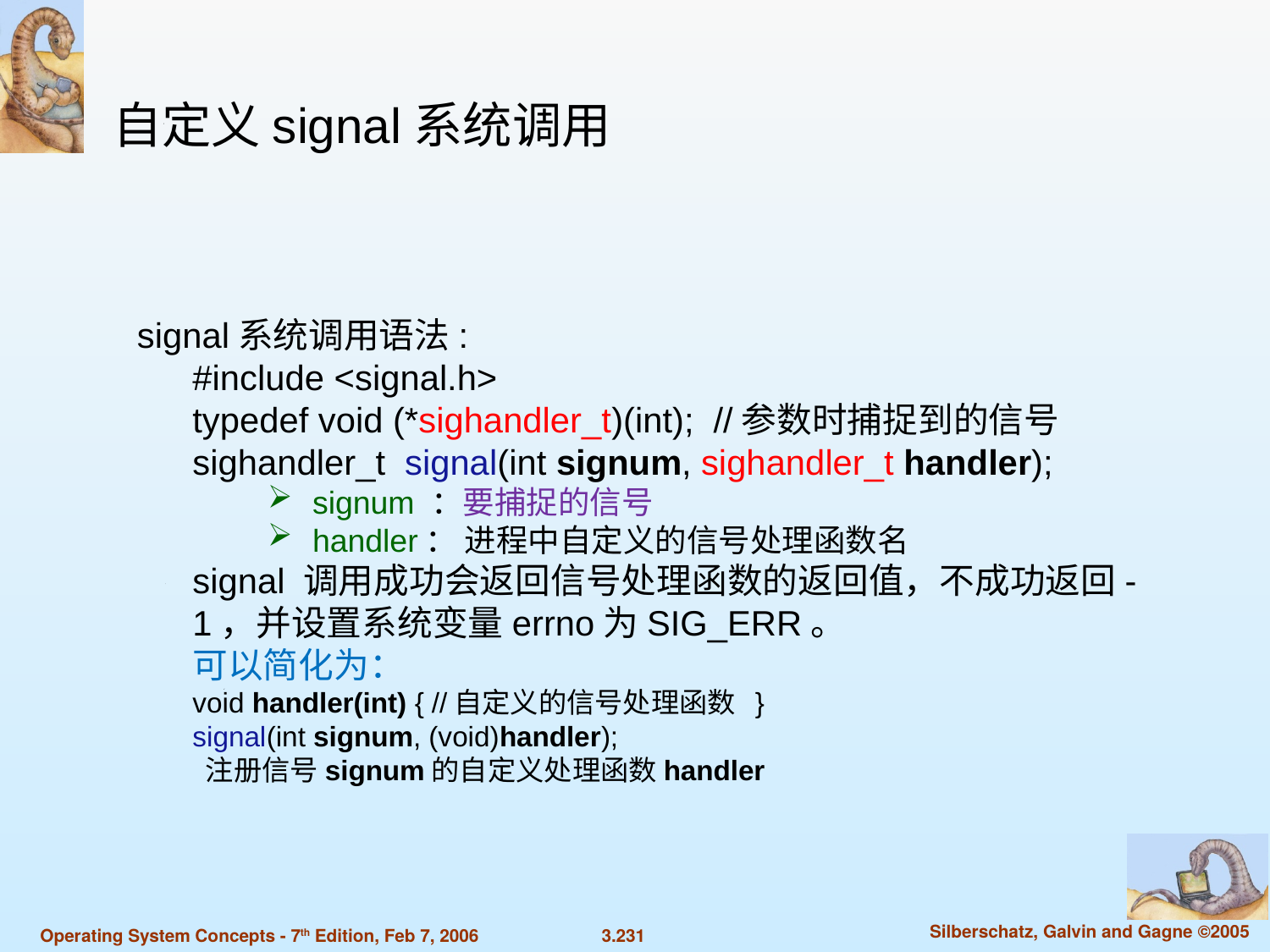

自定义signal系统调用
signal系统调用语法:
#include <signal.h>
typedef void (*sighandler_t)(int);  //参数时捕捉到的信号
sighandler_t  signal(int signum, sighandler_t handler);
signum ：要捕捉的信号
handler： 进程中自定义的信号处理函数名
signal 调用成功会返回信号处理函数的返回值，不成功返回-1，并设置系统变量errno为SIG_ERR。
可以简化为：
void handler(int) { //自定义的信号处理函数  }
signal(int signum, (void)handler);
 注册信号signum的自定义处理函数handler